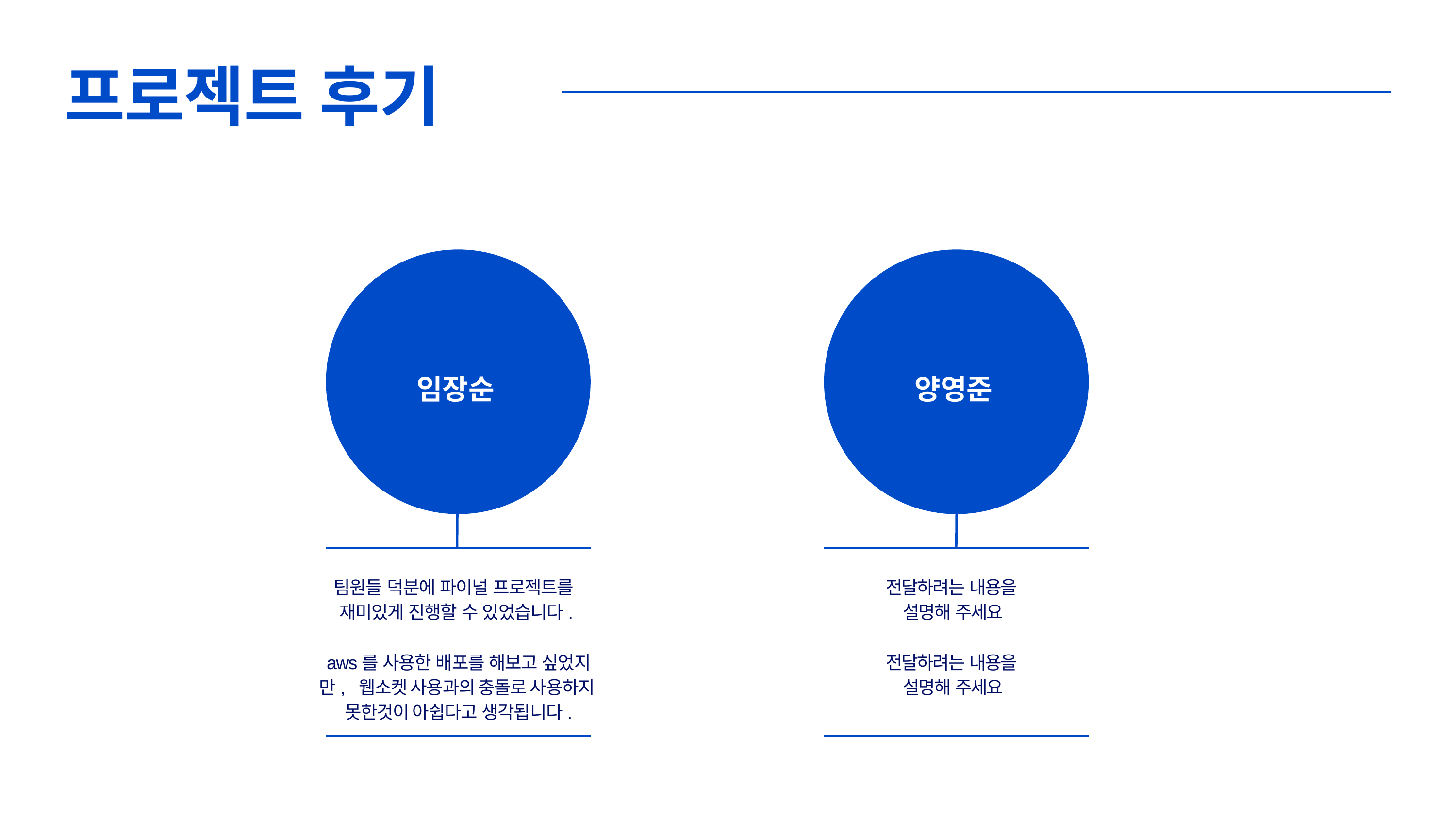

# 프로젝트 후기

임장순
양영준

팀원들 덕분에 파이널 프로젝트를  재미있게 진행할 수 있었습니다.
전달하려는 내용을  설명해 주세요
aws를 사용한 배포를 해보고 싶었지만,  웹소켓 사용과의 충돌로 사용하지  못한것이 아쉽다고 생각됩니다.
전달하려는 내용을  설명해 주세요